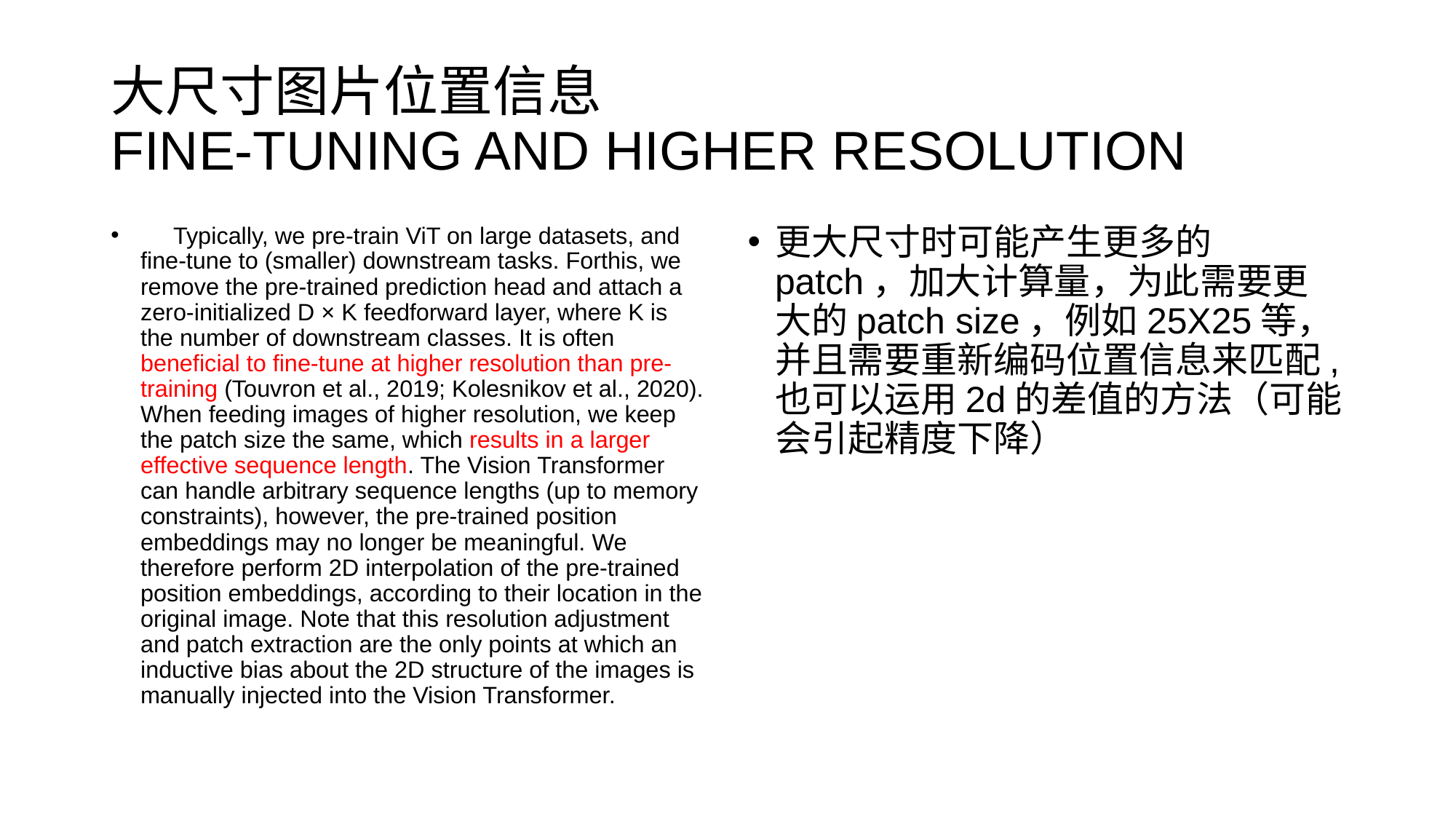

# 大尺寸图片位置信息 FINE-TUNING AND HIGHER RESOLUTION
     Typically, we pre-train ViT on large datasets, and fine-tune to (smaller) downstream tasks. Forthis, we remove the pre-trained prediction head and attach a zero-initialized D × K feedforward layer, where K is the number of downstream classes. It is often beneficial to fine-tune at higher resolution than pre-training (Touvron et al., 2019; Kolesnikov et al., 2020). When feeding images of higher resolution, we keep the patch size the same, which results in a larger effective sequence length. The Vision Transformer can handle arbitrary sequence lengths (up to memory constraints), however, the pre-trained position embeddings may no longer be meaningful. We therefore perform 2D interpolation of the pre-trained position embeddings, according to their location in the original image. Note that this resolution adjustment and patch extraction are the only points at which an inductive bias about the 2D structure of the images is manually injected into the Vision Transformer.
更大尺寸时可能产生更多的patch，加大计算量，为此需要更大的patch size，例如25X25等，并且需要重新编码位置信息来匹配,也可以运用2d的差值的方法（可能会引起精度下降）